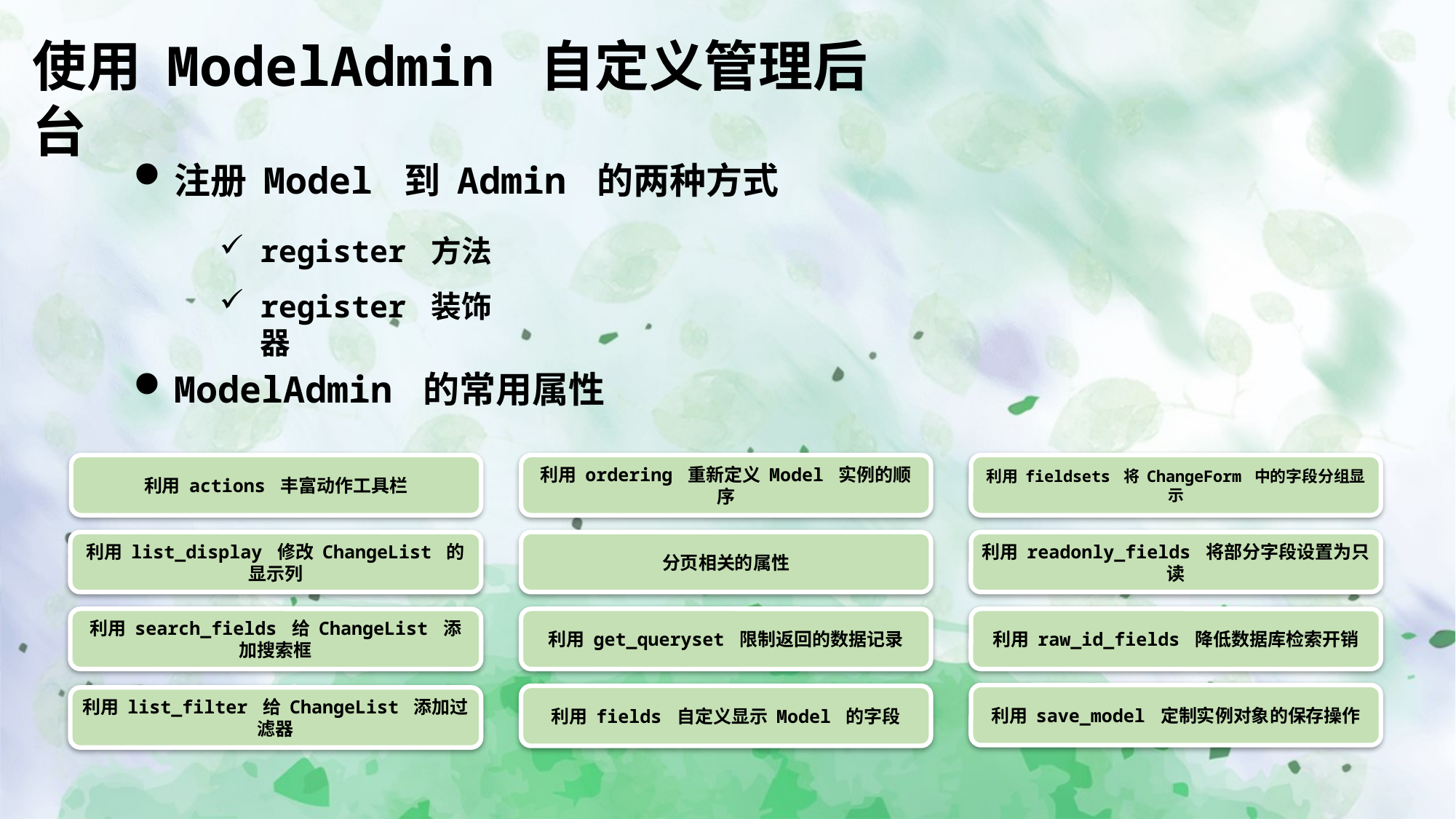

使用 ModelAdmin 自定义管理后台
注册 Model 到 Admin 的两种方式
register 方法
register 装饰器
ModelAdmin 的常用属性
利用 actions 丰富动作工具栏
利用 ordering 重新定义 Model 实例的顺序
利用 fieldsets 将 ChangeForm 中的字段分组显示
分页相关的属性
利用 readonly_fields 将部分字段设置为只读
利用 list_display 修改 ChangeList 的显示列
利用 get_queryset 限制返回的数据记录
利用 raw_id_fields 降低数据库检索开销
利用 search_fields 给 ChangeList 添加搜索框
利用 save_model 定制实例对象的保存操作
利用 fields 自定义显示 Model 的字段
利用 list_filter 给 ChangeList 添加过滤器